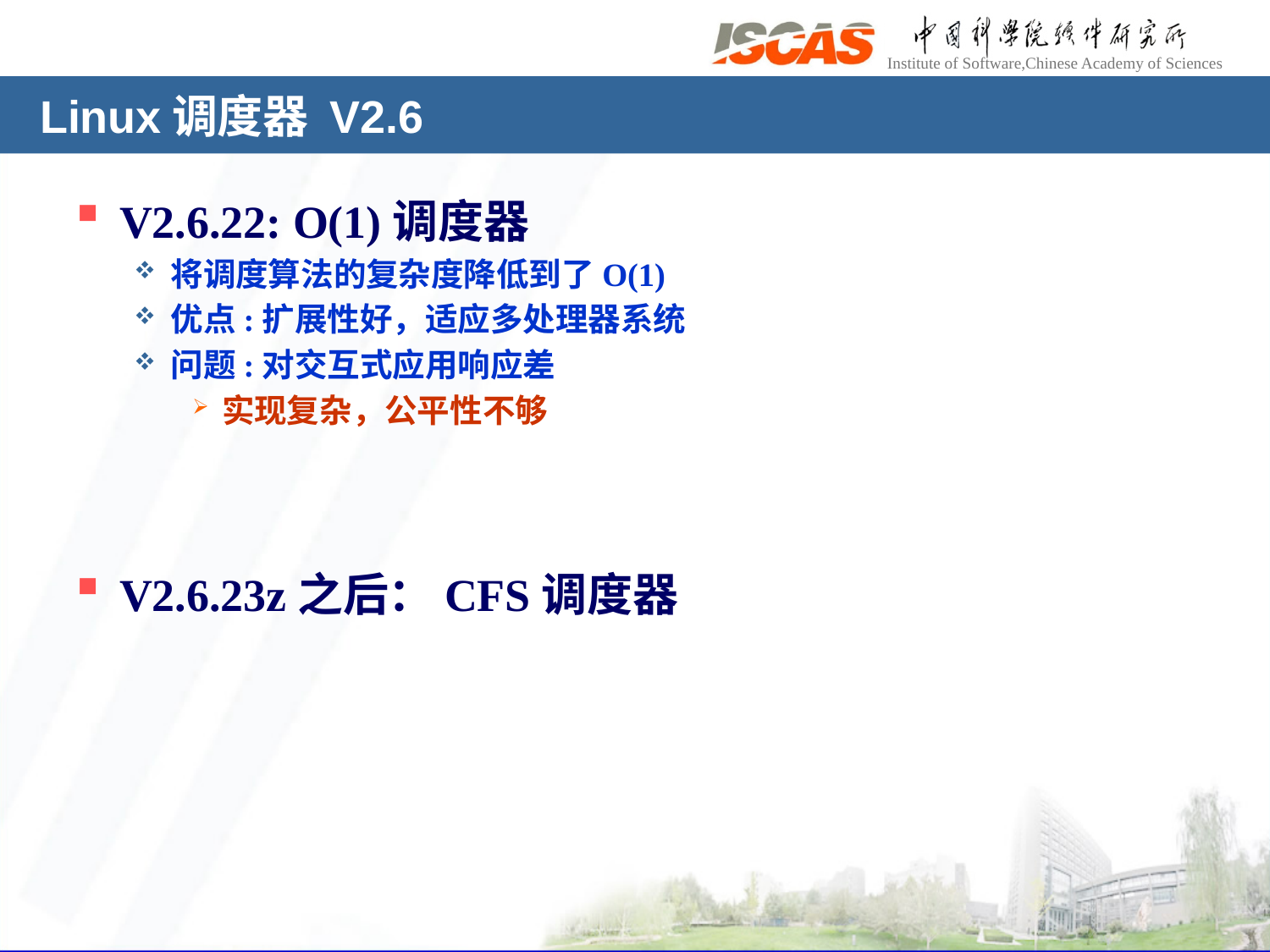

# Linux调度器 V2.6
V2.6.22: O(1)调度器
将调度算法的复杂度降低到了O(1)
优点:扩展性好，适应多处理器系统
问题:对交互式应用响应差
实现复杂，公平性不够

V2.6.23z之后：CFS调度器